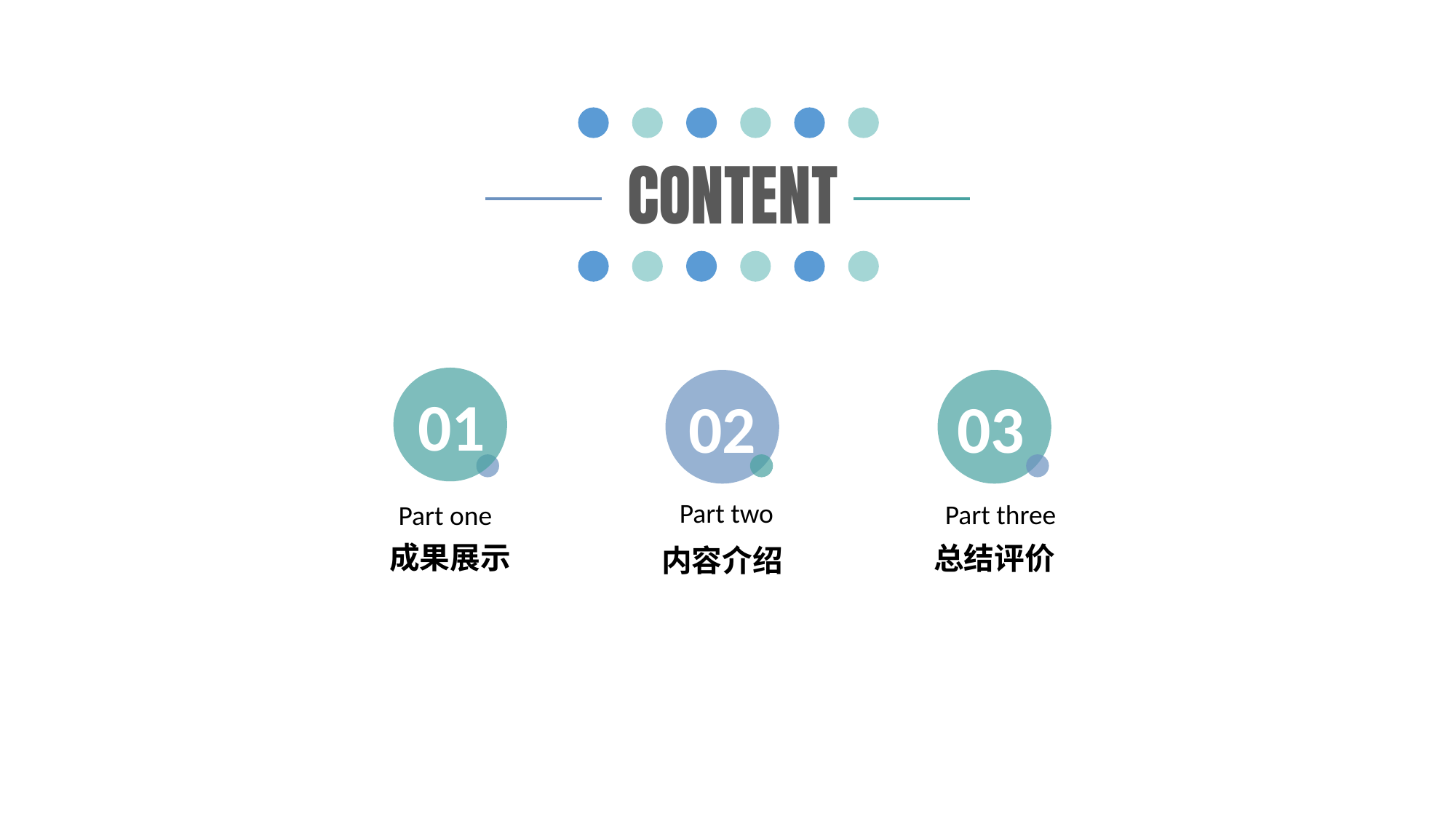

CONTENT

01
02
03

Part two
Part three
Part one
成果展示
总结评价
内容介绍